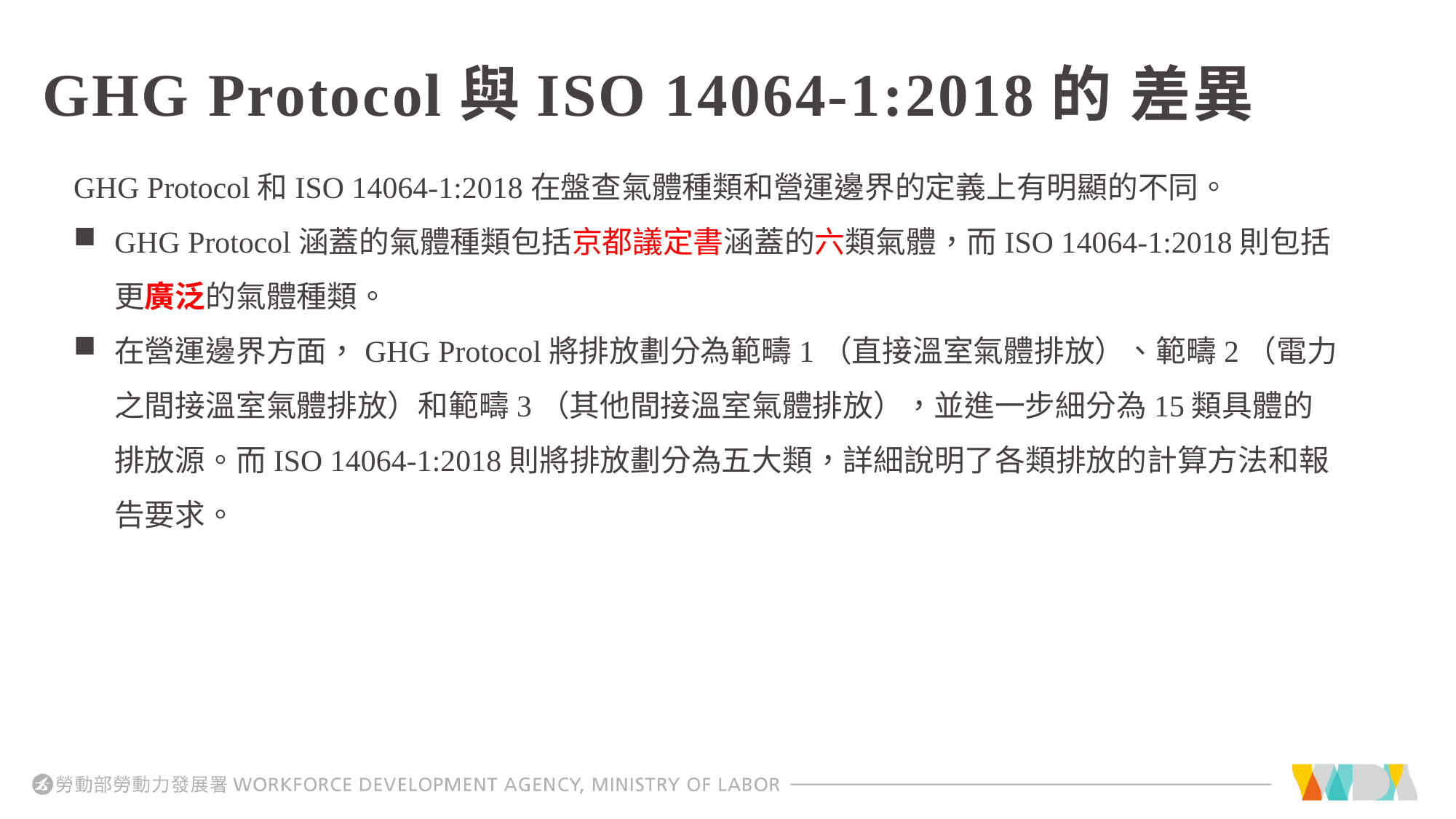

# GHG Protocol與ISO 14064-1:2018的 差異
GHG Protocol和ISO 14064-1:2018在盤查氣體種類和營運邊界的定義上有明顯的不同。
GHG Protocol涵蓋的氣體種類包括京都議定書涵蓋的六類氣體，而ISO 14064-1:2018則包括更廣泛的氣體種類。
在營運邊界方面，GHG Protocol將排放劃分為範疇1（直接溫室氣體排放）、範疇2（電力之間接溫室氣體排放）和範疇3（其他間接溫室氣體排放），並進一步細分為15類具體的排放源。而ISO 14064-1:2018則將排放劃分為五大類，詳細說明了各類排放的計算方法和報告要求。